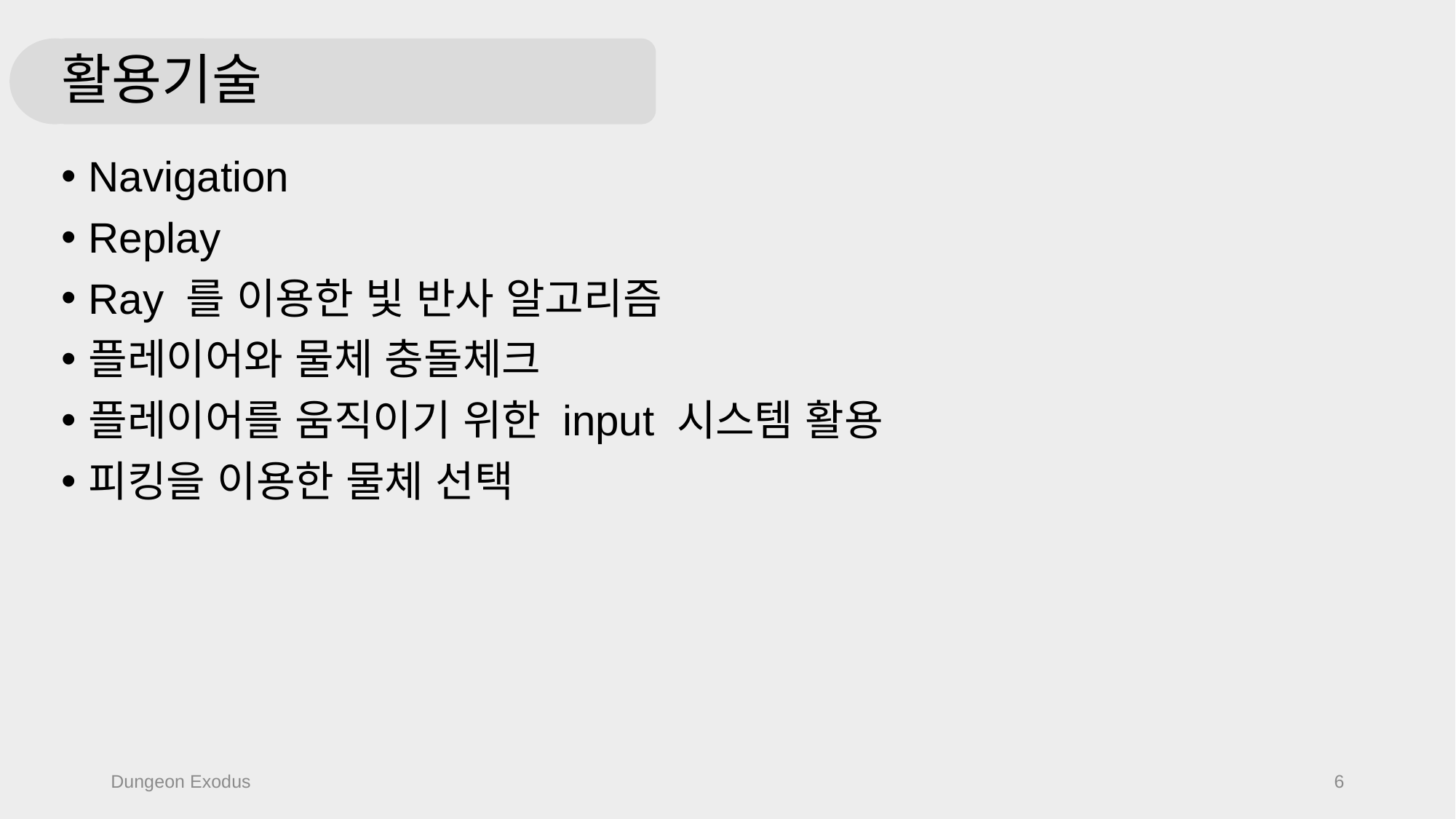

# 활용기술
Navigation
Replay
Ray 를 이용한 빛 반사 알고리즘
플레이어와 물체 충돌체크
플레이어를 움직이기 위한 input 시스템 활용
피킹을 이용한 물체 선택

Dungeon Exodus
6